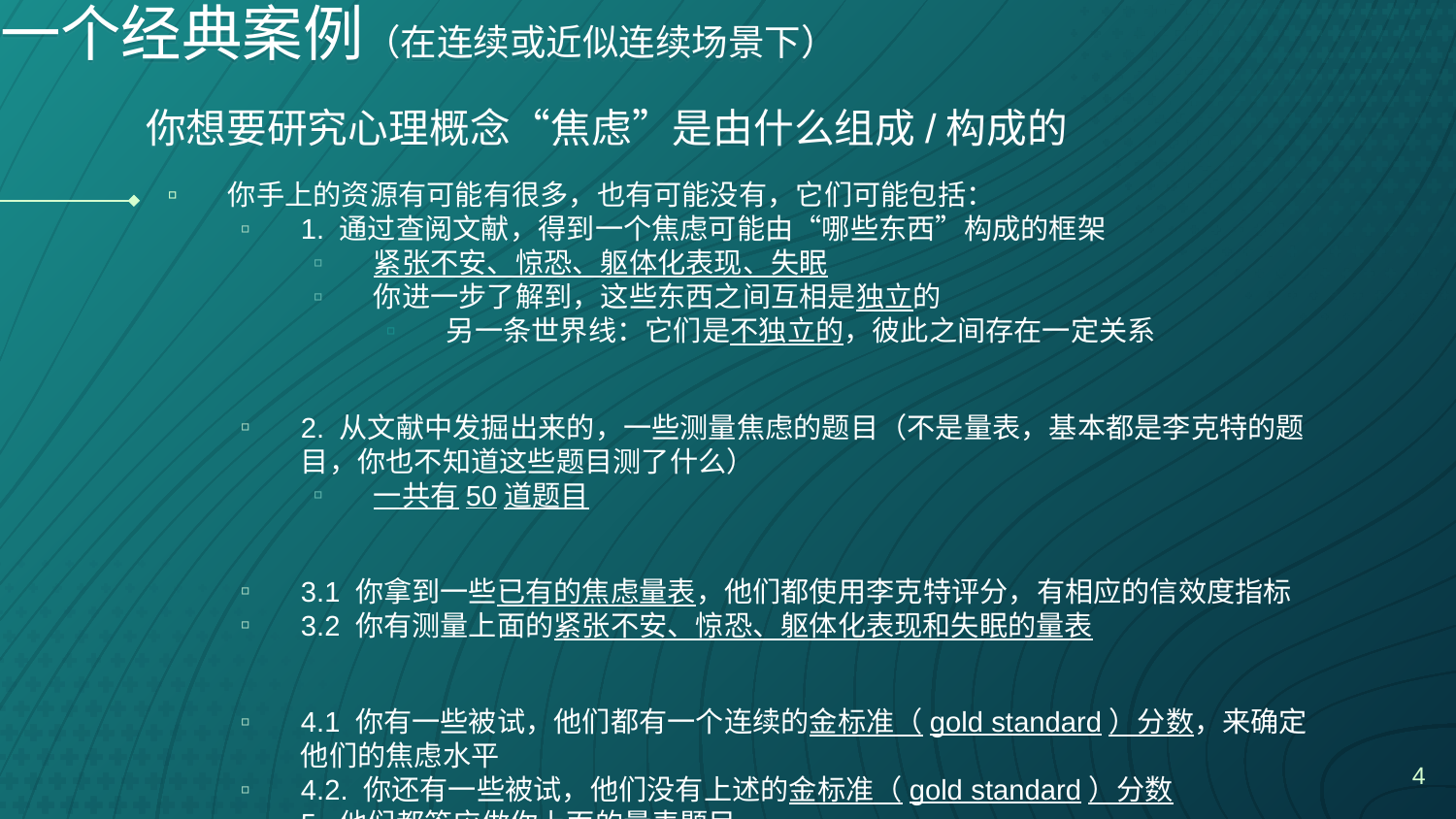

# 一个经典案例（在连续或近似连续场景下） 你想要研究心理概念“焦虑”是由什么组成/构成的
你手上的资源有可能有很多，也有可能没有，它们可能包括：
1. 通过查阅文献，得到一个焦虑可能由“哪些东西”构成的框架
紧张不安、惊恐、躯体化表现、失眠
你进一步了解到，这些东西之间互相是独立的
另一条世界线：它们是不独立的，彼此之间存在一定关系

2. 从文献中发掘出来的，一些测量焦虑的题目（不是量表，基本都是李克特的题目，你也不知道这些题目测了什么）
一共有50道题目

3.1 你拿到一些已有的焦虑量表，他们都使用李克特评分，有相应的信效度指标
3.2 你有测量上面的紧张不安、惊恐、躯体化表现和失眠的量表

4.1 你有一些被试，他们都有一个连续的金标准（gold standard）分数，来确定他们的焦虑水平
4.2. 你还有一些被试，他们没有上述的金标准（gold standard）分数
5. 他们都答应做你上面的量表题目
4